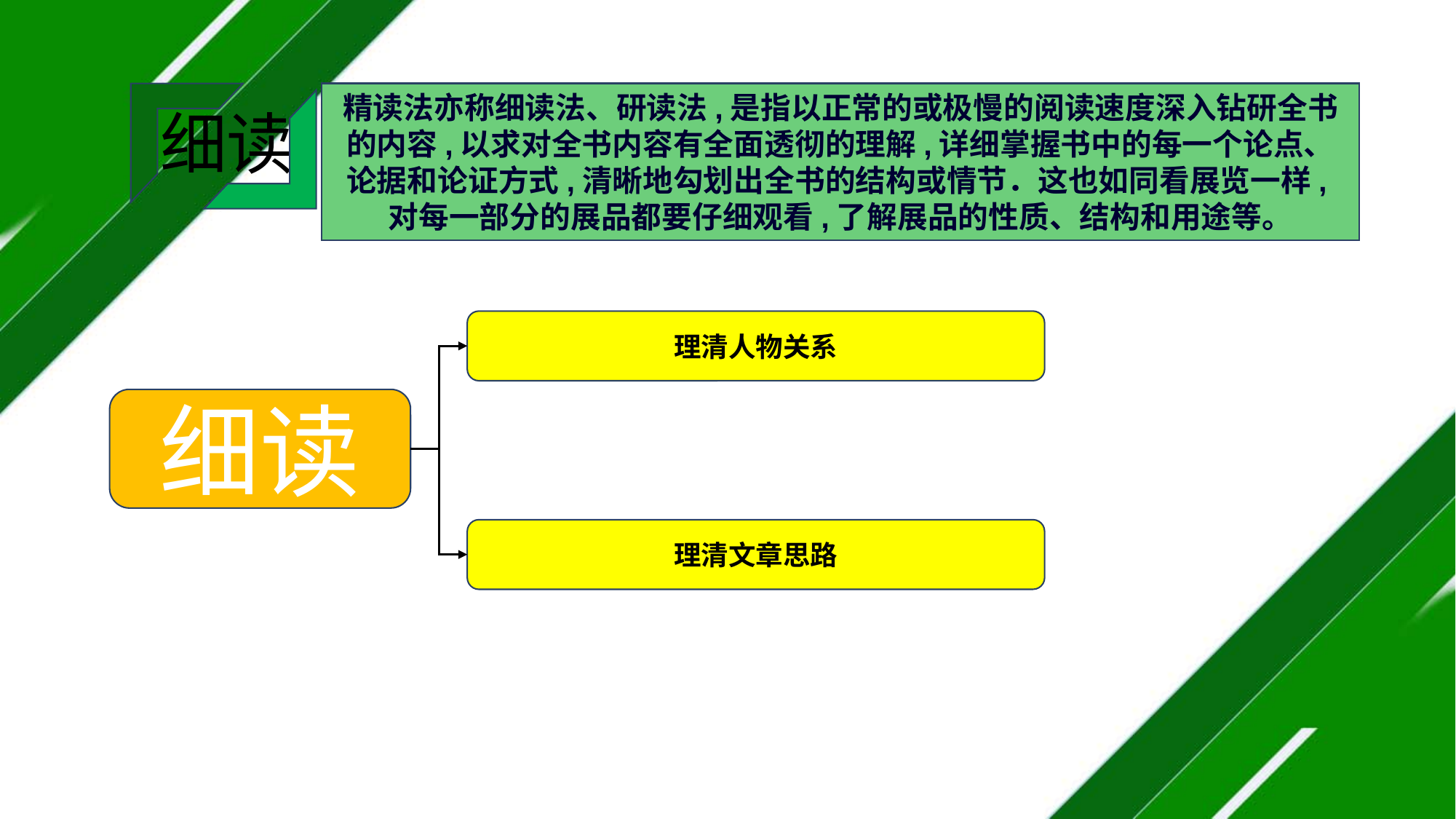

精读法亦称细读法、研读法,是指以正常的或极慢的阅读速度深入钻研全书的内容,以求对全书内容有全面透彻的理解,详细掌握书中的每一个论点、论据和论证方式,清晰地勾划出全书的结构或情节．这也如同看展览一样,对每一部分的展品都要仔细观看,了解展品的性质、结构和用途等。

细读
理清人物关系
细读
理清文章思路